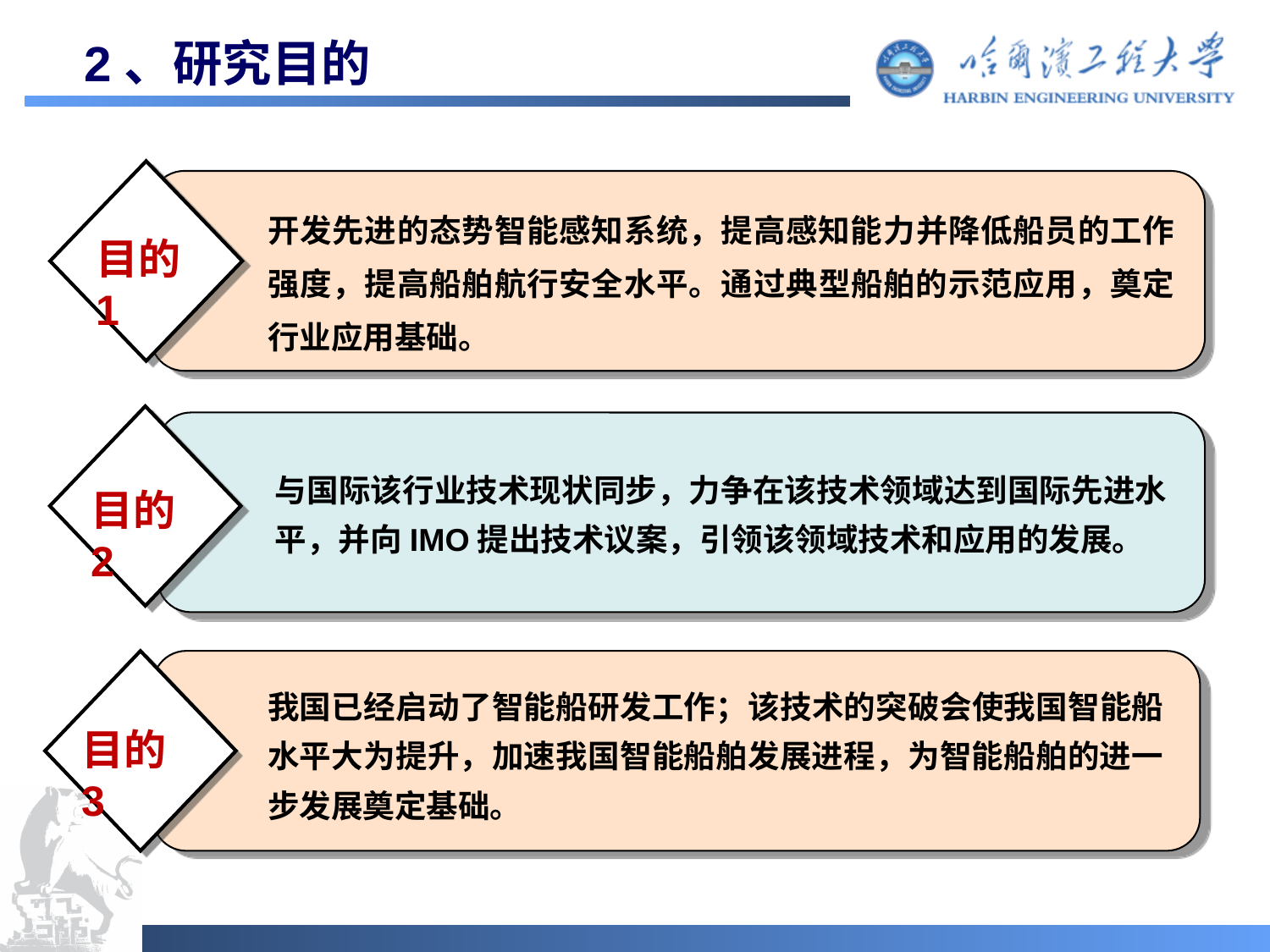

# 2、研究目的

开发先进的态势智能感知系统，提高感知能力并降低船员的工作强度，提高船舶航行安全水平。通过典型船舶的示范应用，奠定行业应用基础。

目的1

与国际该行业技术现状同步，力争在该技术领域达到国际先进水平，并向IMO提出技术议案，引领该领域技术和应用的发展。
目的2

我国已经启动了智能船研发工作；该技术的突破会使我国智能船水平大为提升，加速我国智能船舶发展进程，为智能船舶的进一步发展奠定基础。
目的3